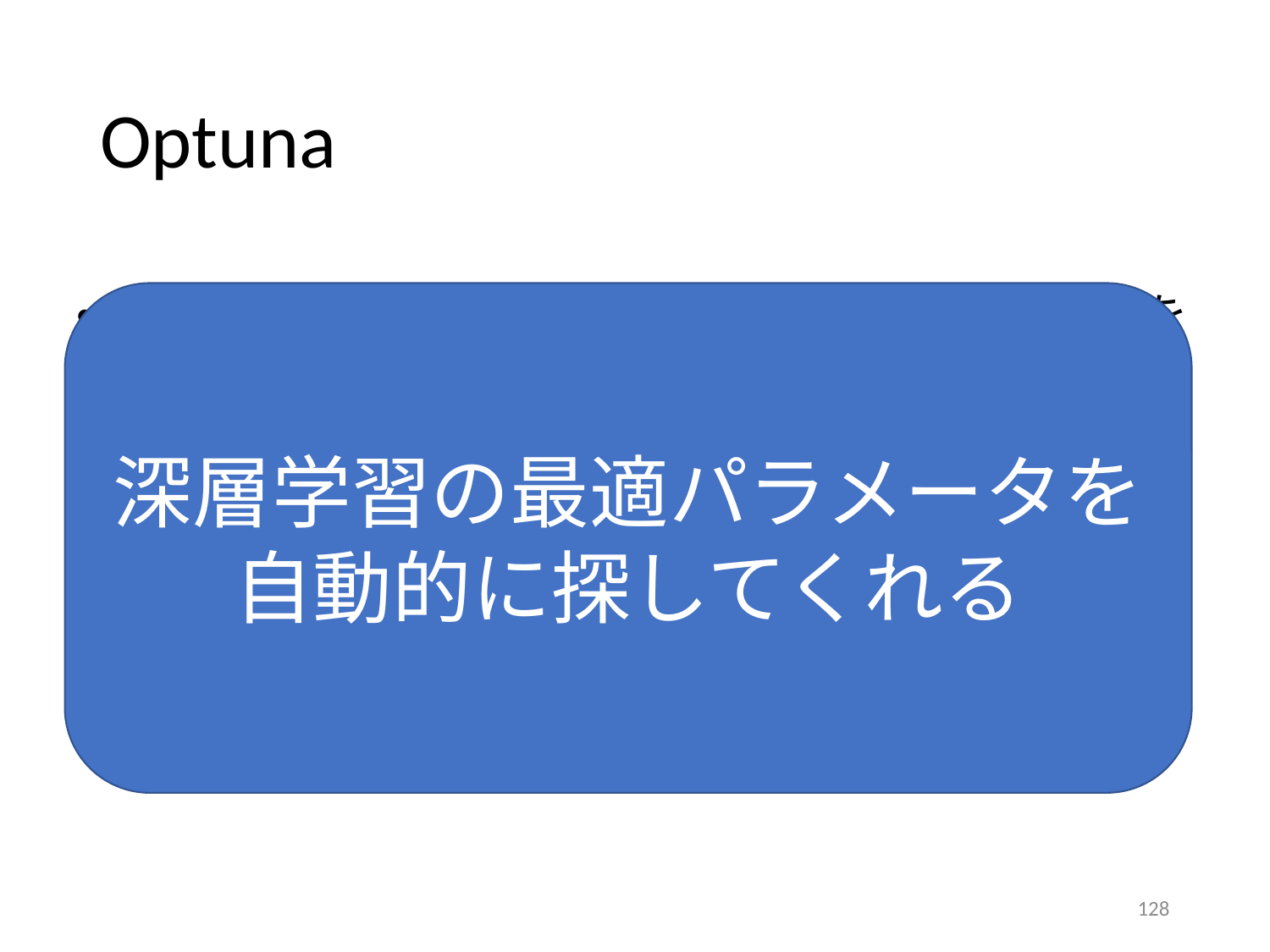

# Optuna
深層学習の最適パラメータを
自動的に探してくれる
ベイズ最適化アルゴリズムの一種を用いて領域を推定
ハイパーパラメータ最適化を自動化するソフトウェア
　フレームワーク

128